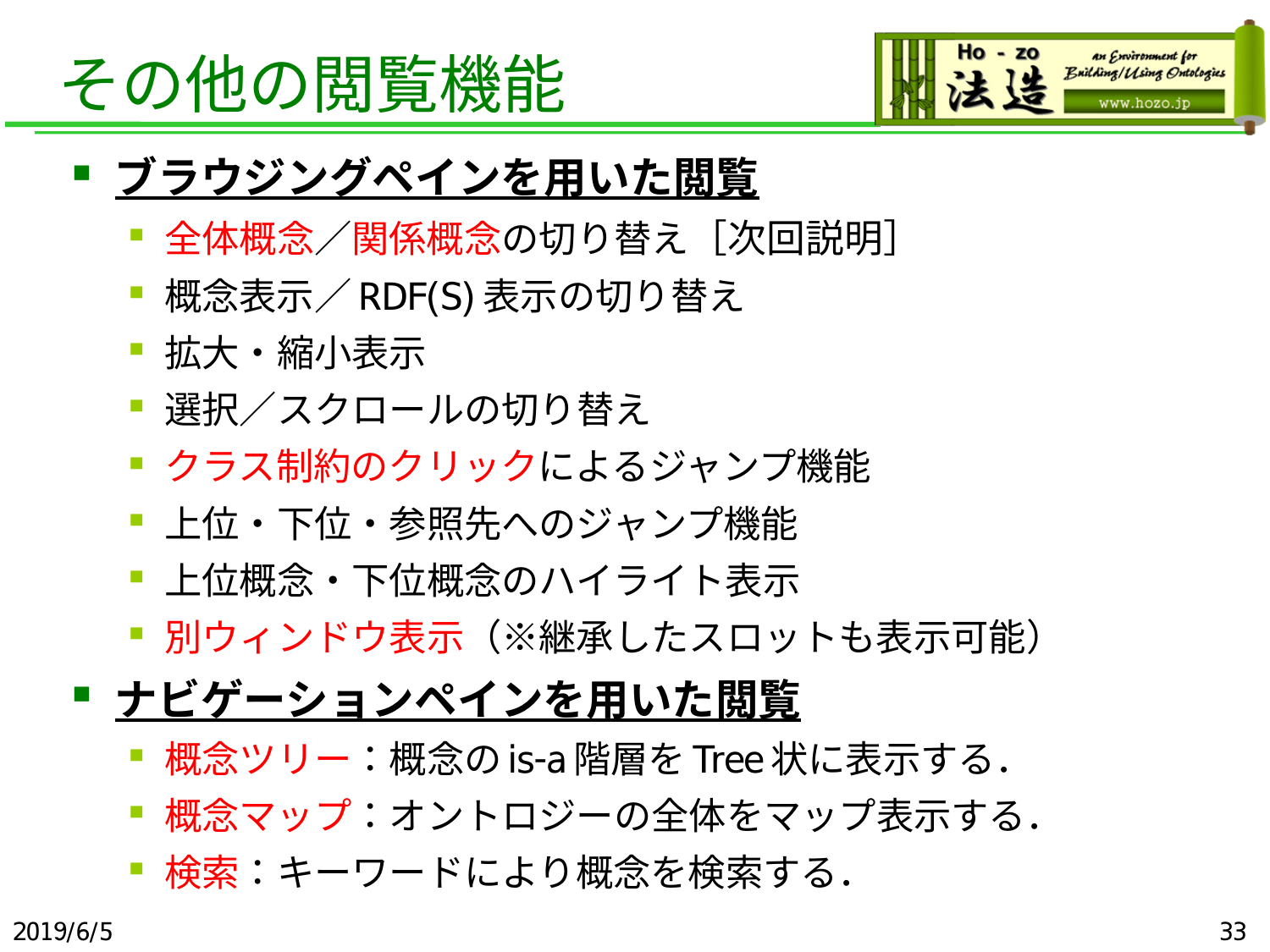

# その他の閲覧機能
ブラウジングペインを用いた閲覧
全体概念／関係概念の切り替え［次回説明］
概念表示／RDF(S)表示の切り替え
拡大・縮小表示
選択／スクロールの切り替え
クラス制約のクリックによるジャンプ機能
上位・下位・参照先へのジャンプ機能
上位概念・下位概念のハイライト表示
別ウィンドウ表示（※継承したスロットも表示可能）
ナビゲーションペインを用いた閲覧
概念ツリー：概念のis-a階層をTree状に表示する．
概念マップ：オントロジーの全体をマップ表示する．
検索：キーワードにより概念を検索する．
2019/6/5
33